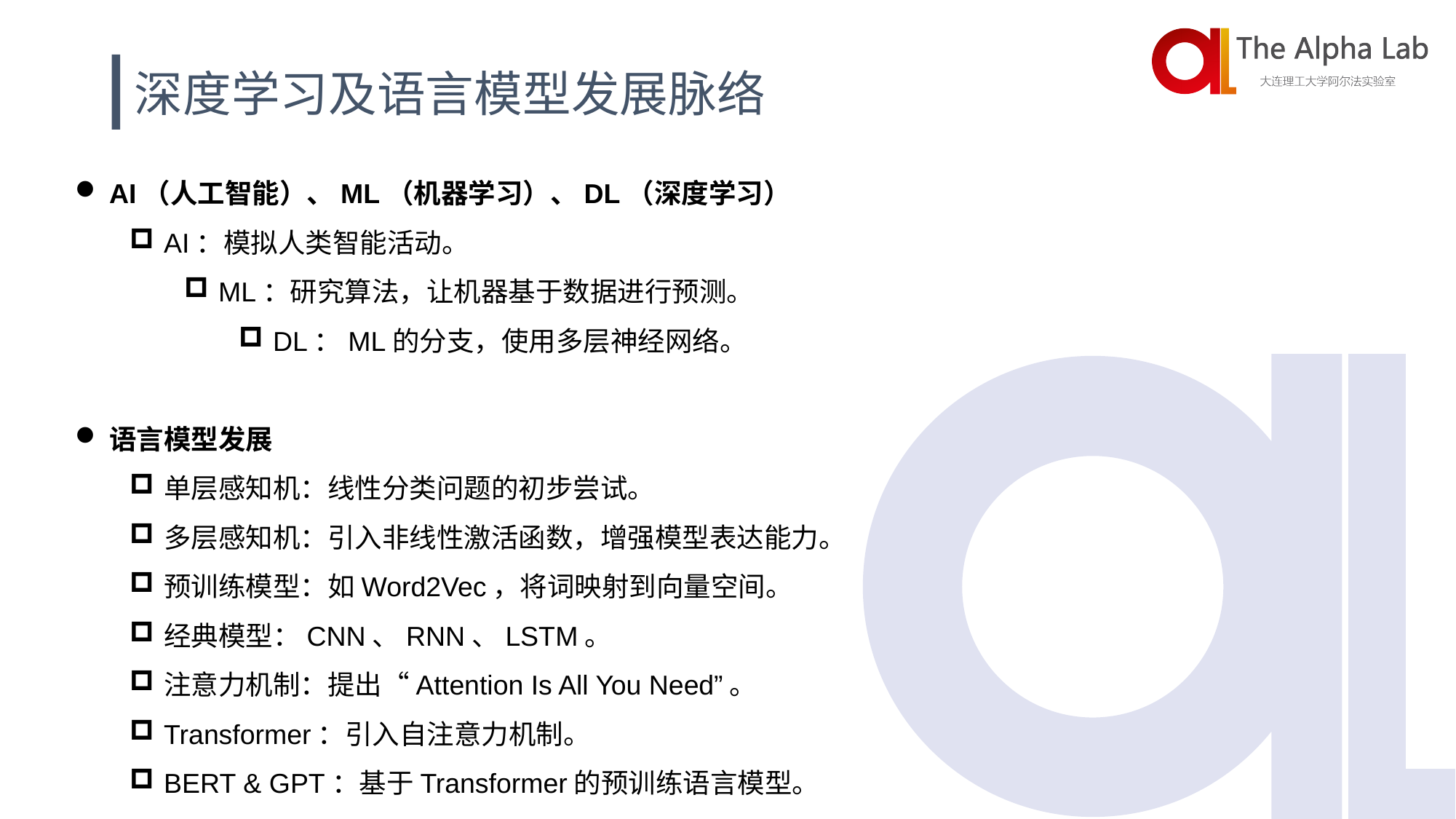

深度学习及语言模型发展脉络
AI（人工智能）、ML（机器学习）、DL（深度学习）
AI：模拟人类智能活动。
ML：研究算法，让机器基于数据进行预测。
DL：ML的分支，使用多层神经网络。

语言模型发展
单层感知机：线性分类问题的初步尝试。
多层感知机：引入非线性激活函数，增强模型表达能力。
预训练模型：如Word2Vec，将词映射到向量空间。
经典模型：CNN、RNN、LSTM。
注意力机制：提出“Attention Is All You Need”。
Transformer：引入自注意力机制。
BERT & GPT：基于Transformer的预训练语言模型。